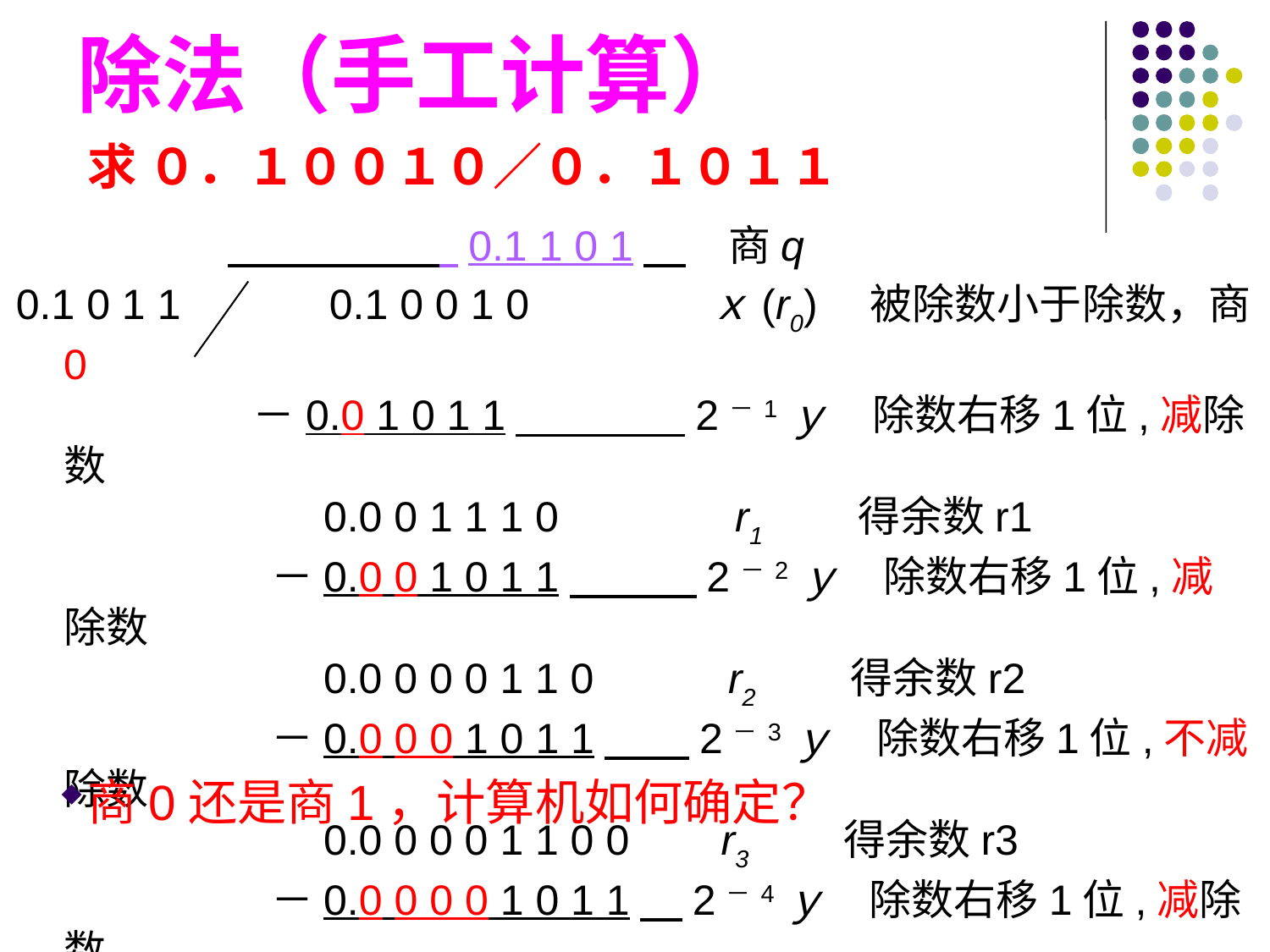

# 除法（手工计算）
求 ０．１００１０／０．１０１１
　　　　　　　　　　  0.1 1 0 1　　商q
0.1 0 1 1　         0.1 0 0 1 0　　　　ｘ(r0)　被除数小于除数，商0
　　           －0.0 1 0 1 1　　　　2－1ｙ　除数右移1位,减除数
　　　　　    0.0 0 1 1 1 0　　　   r1　　得余数r1
　　　　    －0.0 0 1 0 1 1　　　2－2ｙ　除数右移1位,减除数
　　　　　    0.0 0 0 0 1 1 0　　   r2　　得余数r2
　　　　    －0.0 0 0 1 0 1 1　　2－3ｙ　除数右移1位,不减除数
　　　　　    0.0 0 0 0 1 1 0 0　   r3　　得余数r3
　　　　    －0.0 0 0 0 1 0 1 1　2－4ｙ　除数右移1位,减除数
　　　　    －0.0 0 0 0 0 0 0 1　   r4　　得余数r4

商0还是商1，计算机如何确定？